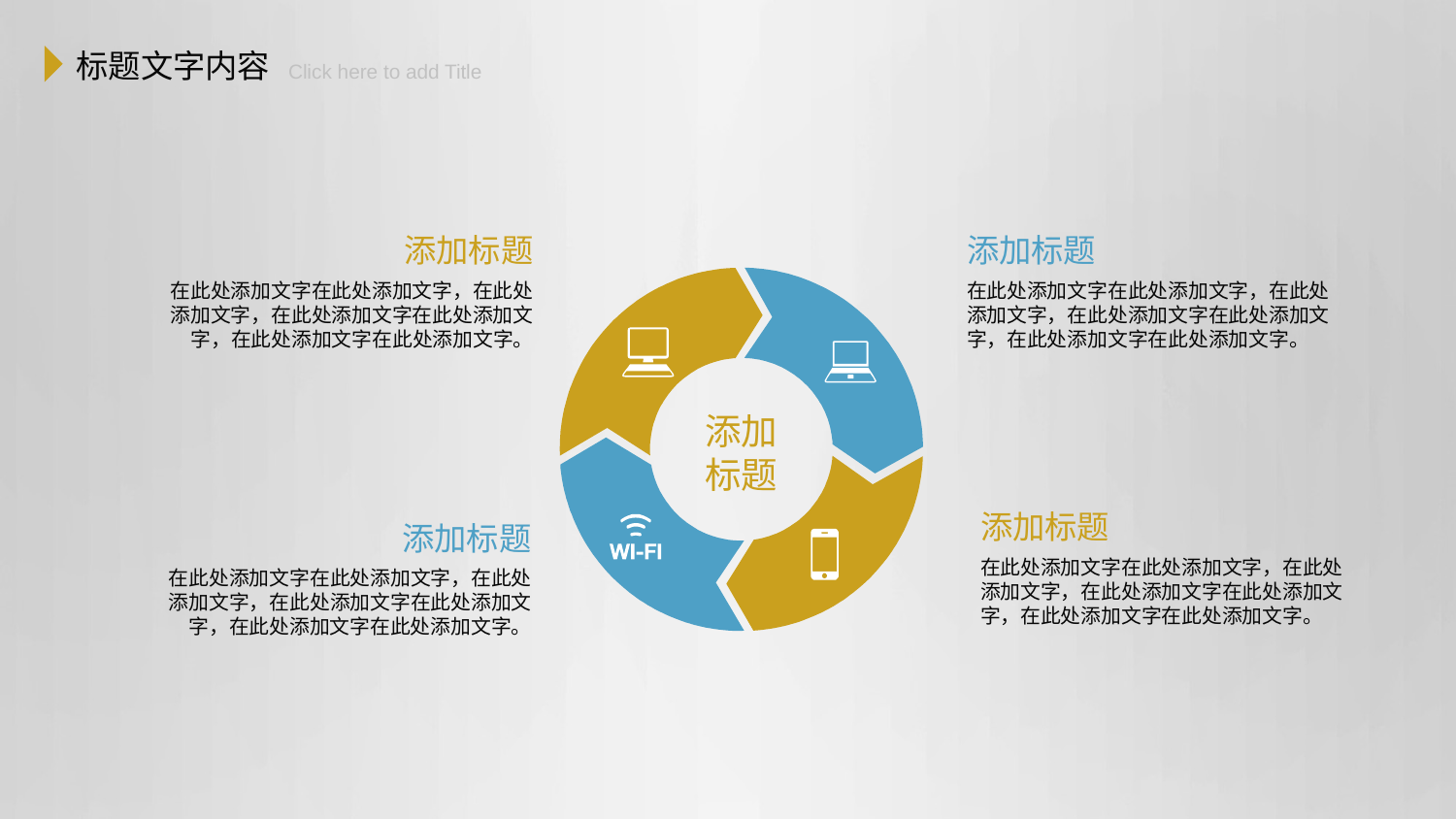

标题文字内容
  Click here to add Title

添加标题
在此处添加文字在此处添加文字，在此处添加文字，在此处添加文字在此处添加文字，在此处添加文字在此处添加文字。
添加标题
在此处添加文字在此处添加文字，在此处添加文字，在此处添加文字在此处添加文字，在此处添加文字在此处添加文字。

添加
标题

添加标题
在此处添加文字在此处添加文字，在此处添加文字，在此处添加文字在此处添加文字，在此处添加文字在此处添加文字。
添加标题
在此处添加文字在此处添加文字，在此处添加文字，在此处添加文字在此处添加文字，在此处添加文字在此处添加文字。